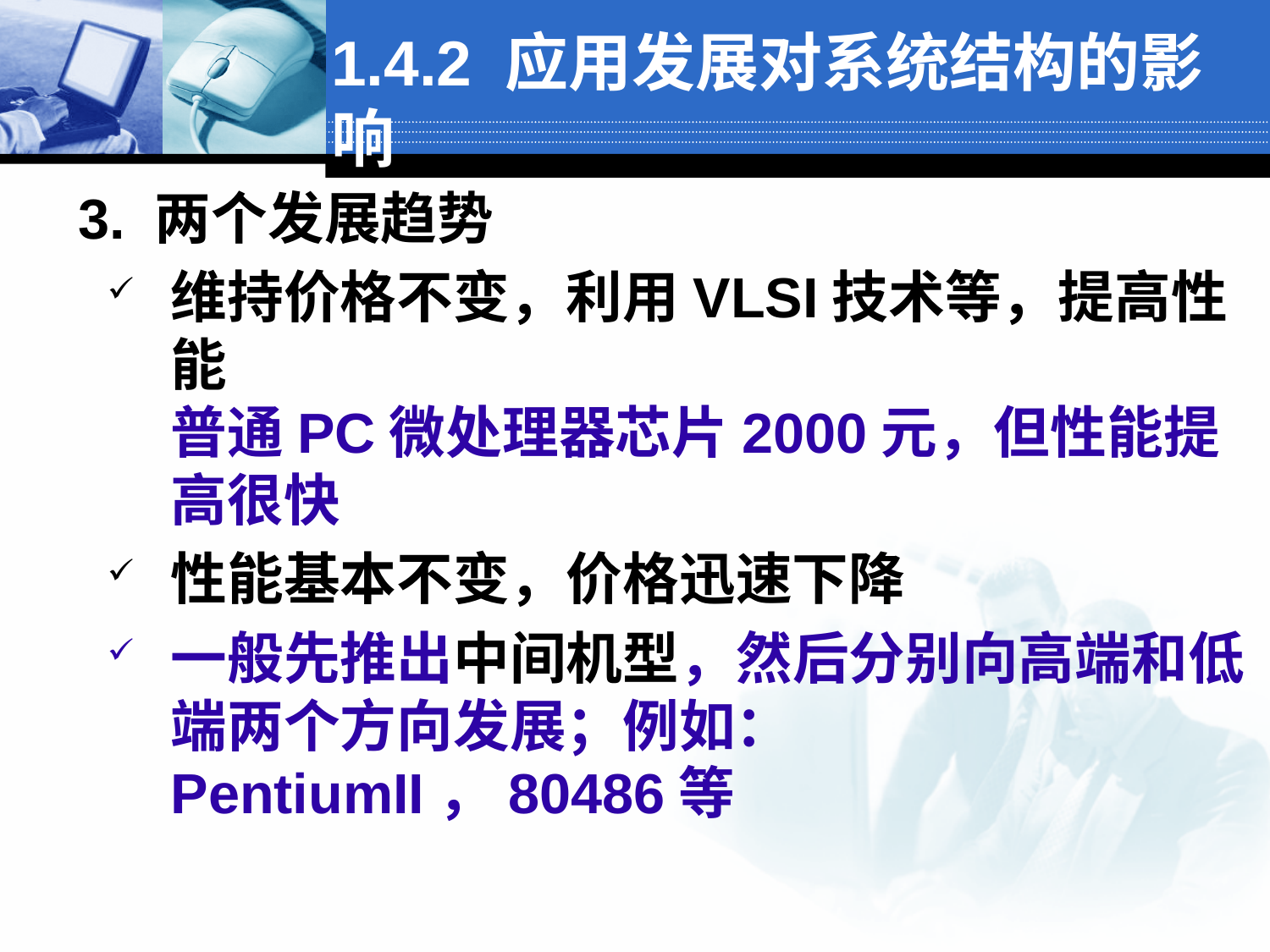

1.4.2 应用发展对系统结构的影响
3. 两个发展趋势
维持价格不变，利用VLSI技术等，提高性能
普通PC微处理器芯片2000元，但性能提高很快
性能基本不变，价格迅速下降
一般先推出中间机型，然后分别向高端和低端两个方向发展；例如：PentiumII，80486等